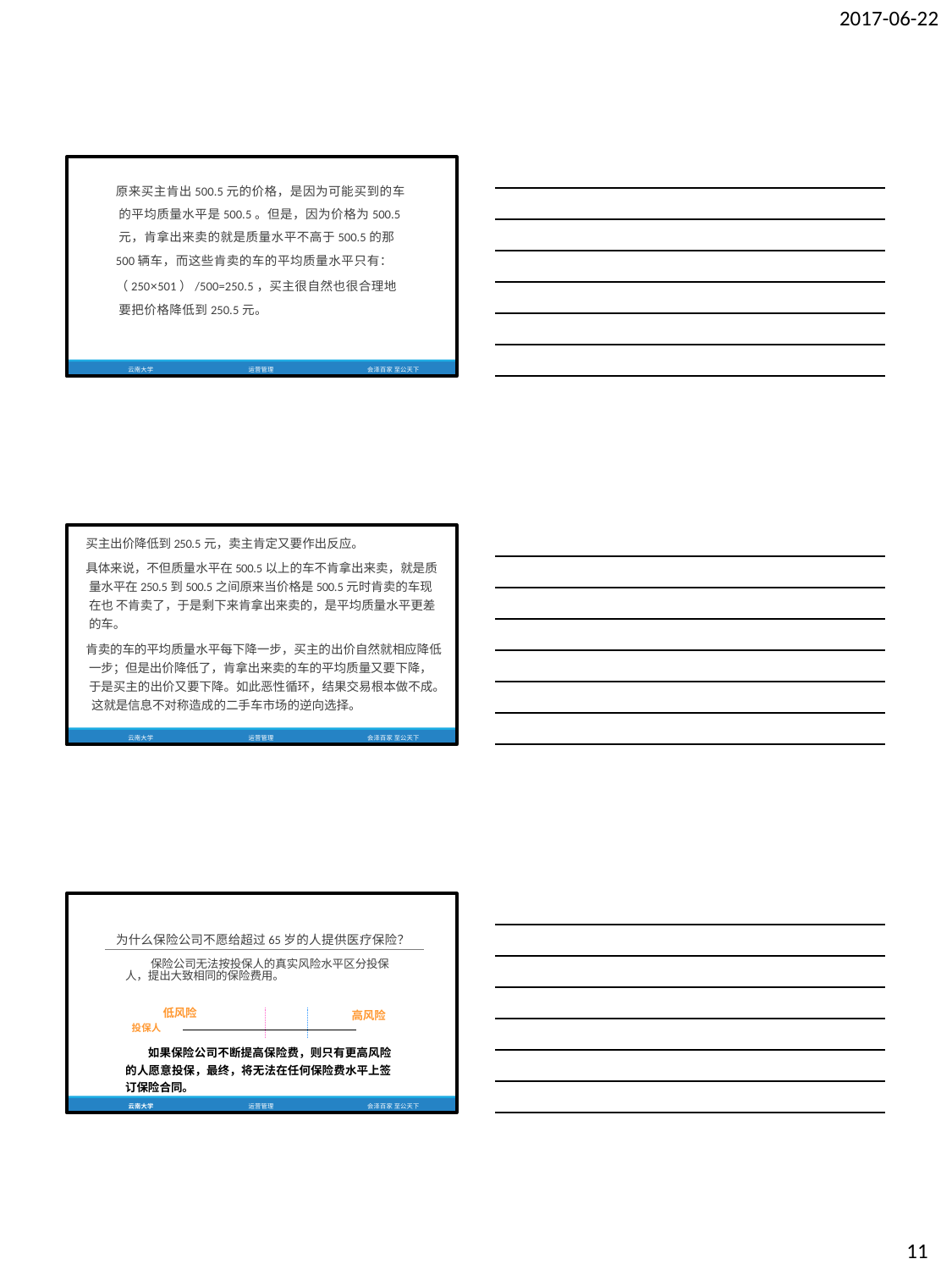

2017-06-22

原来买主肯出500.5元的价格，是因为可能买到的车 的平均质量水平是500.5。但是，因为价格为500.5  元，肯拿出来卖的就是质量水平不高于500.5的那
500辆车，而这些肯卖的车的平均质量水平只有：
（250×501）/500=250.5，买主很自然也很合理地 要把价格降低到250.5元。

云南大学
运营管理
会泽百家 至公天下

买主出价降低到250.5元，卖主肯定又要作出反应。
具体来说，不但质量水平在500.5以上的车不肯拿出来卖，就是质 量水平在250.5到500.5之间原来当价格是500.5元时肯卖的车现在也 不肯卖了，于是剩下来肯拿出来卖的，是平均质量水平更差的车。
肯卖的车的平均质量水平每下降一步，买主的出价自然就相应降低 一步；但是出价降低了，肯拿出来卖的车的平均质量又要下降，  于是买主的出价又要下降。如此恶性循环，结果交易根本做不成。 这就是信息不对称造成的二手车市场的逆向选择。

云南大学
运营管理
会泽百家 至公天下

为什么保险公司不愿给超过65岁的人提供医疗保险？
保险公司无法按投保人的真实风险水平区分投保 人，提出大致相同的保险费用。

低风险
高风险

投保人

如果保险公司不断提高保险费，则只有更高风险 的人愿意投保，最终，将无法在任何保险费水平上签 订保险合同。

云南大学	运营管理	会泽百家 至公天下

11